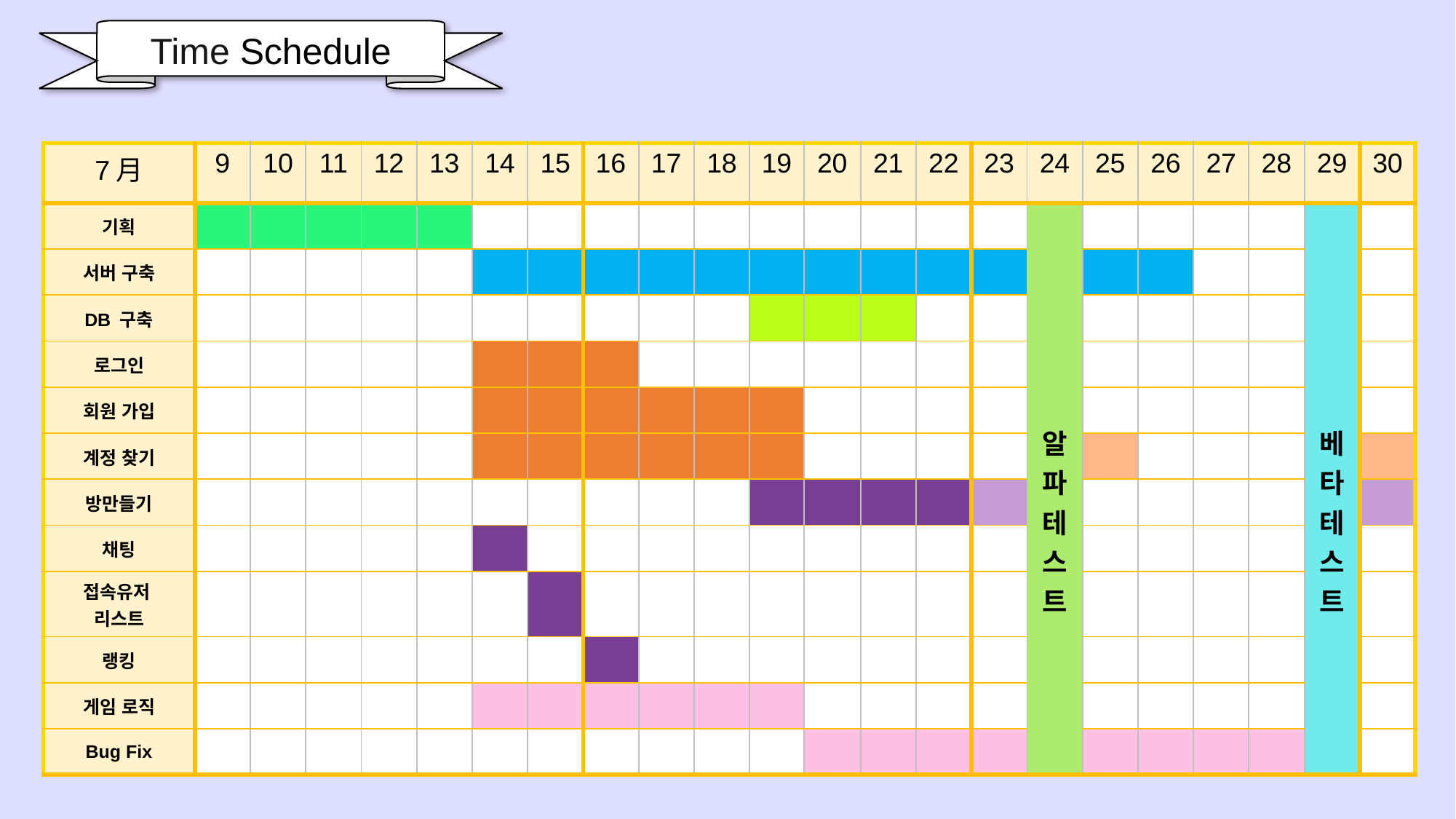

Time Schedule
| 7月 | 9 | 10 | 11 | 12 | 13 | 14 | 15 | 16 | 17 | 18 | 19 | 20 | 21 | 22 | 23 | 24 | 25 | 26 | 27 | 28 | 29 | 30 |
| --- | --- | --- | --- | --- | --- | --- | --- | --- | --- | --- | --- | --- | --- | --- | --- | --- | --- | --- | --- | --- | --- | --- |
| 기획 |  |  |  |  |  |  |  |  |  |  |  |  |  |  |  | 알파테스트 |  |  |  |  | 베타테스트 |  |
| 서버 구축 |  |  |  |  |  |  |  |  |  |  |  |  |  |  |  |  |  |  |  |  |  |  |
| DB 구축 |  |  |  |  |  |  |  |  |  |  |  |  |  |  |  |  |  |  |  |  |  |  |
| 로그인 |  |  |  |  |  |  |  |  |  |  |  |  |  |  |  |  |  |  |  |  |  |  |
| 회원 가입 |  |  |  |  |  |  |  |  |  |  |  |  |  |  |  |  |  |  |  |  |  |  |
| 계정 찾기 |  |  |  |  |  |  |  |  |  |  |  |  |  |  |  |  |  |  |  |  |  |  |
| 방만들기 |  |  |  |  |  |  |  |  |  |  |  |  |  |  |  |  |  |  |  |  |  |  |
| 채팅 |  |  |  |  |  |  |  |  |  |  |  |  |  |  |  |  |  |  |  |  |  |  |
| 접속유저 리스트 |  |  |  |  |  |  |  |  |  |  |  |  |  |  |  |  |  |  |  |  |  |  |
| 랭킹 |  |  |  |  |  |  |  |  |  |  |  |  |  |  |  |  |  |  |  |  |  |  |
| 게임 로직 |  |  |  |  |  |  |  |  |  |  |  |  |  |  |  |  |  |  |  |  |  |  |
| Bug Fix |  |  |  |  |  |  |  |  |  |  |  |  |  |  |  |  |  |  |  |  |  |  |